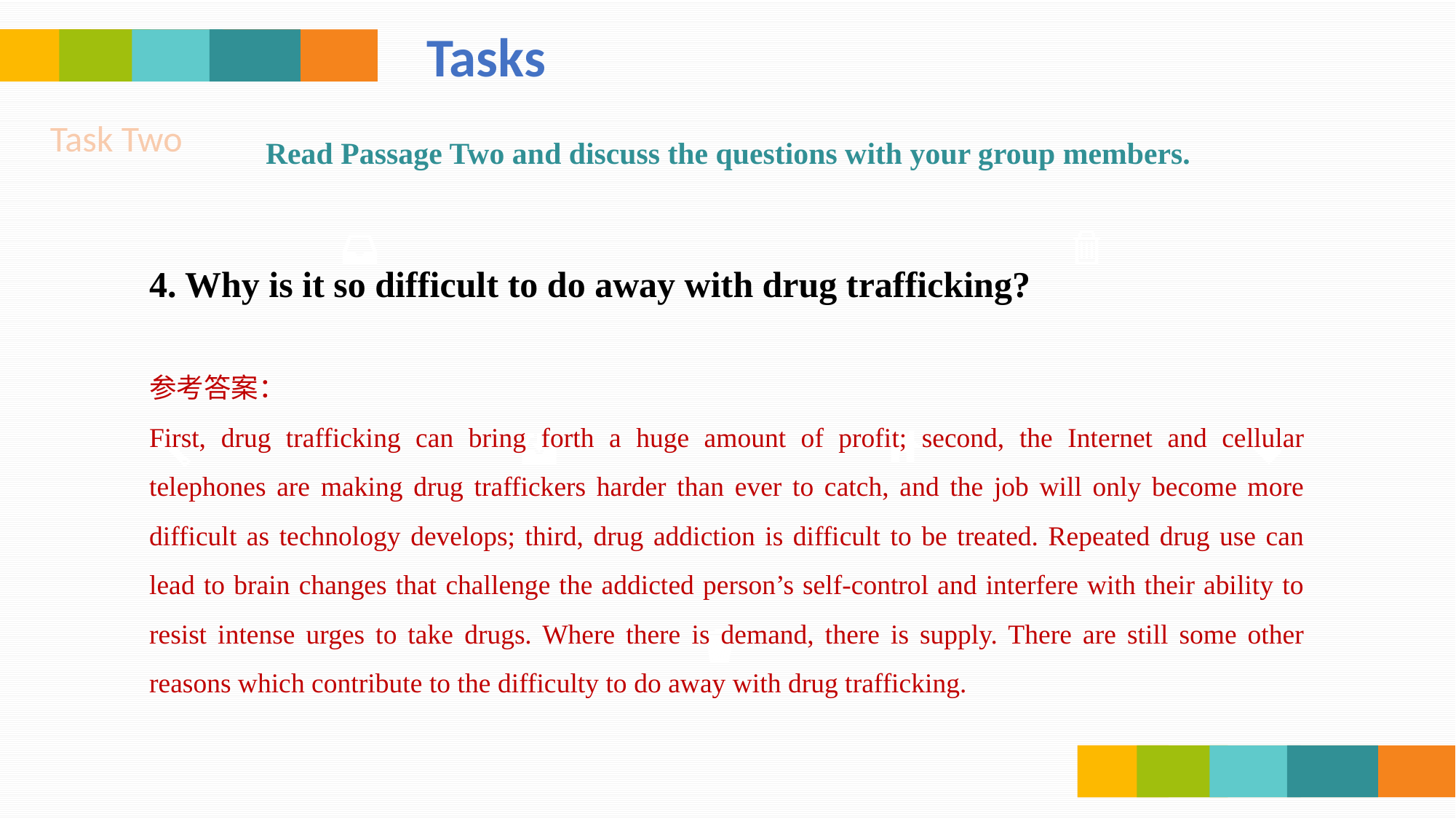

Tasks

Task Two
Read Passage Two and discuss the questions with your group members.

4. Why is it so difficult to do away with drug trafficking?

参考答案：
First, drug trafficking can bring forth a huge amount of profit; second, the Internet and cellular telephones are making drug traffickers harder than ever to catch, and the job will only become more difficult as technology develops; third, drug addiction is difficult to be treated. Repeated drug use can lead to brain changes that challenge the addicted person’s self-control and interfere with their ability to resist intense urges to take drugs. Where there is demand, there is supply. There are still some other reasons which contribute to the difficulty to do away with drug trafficking.